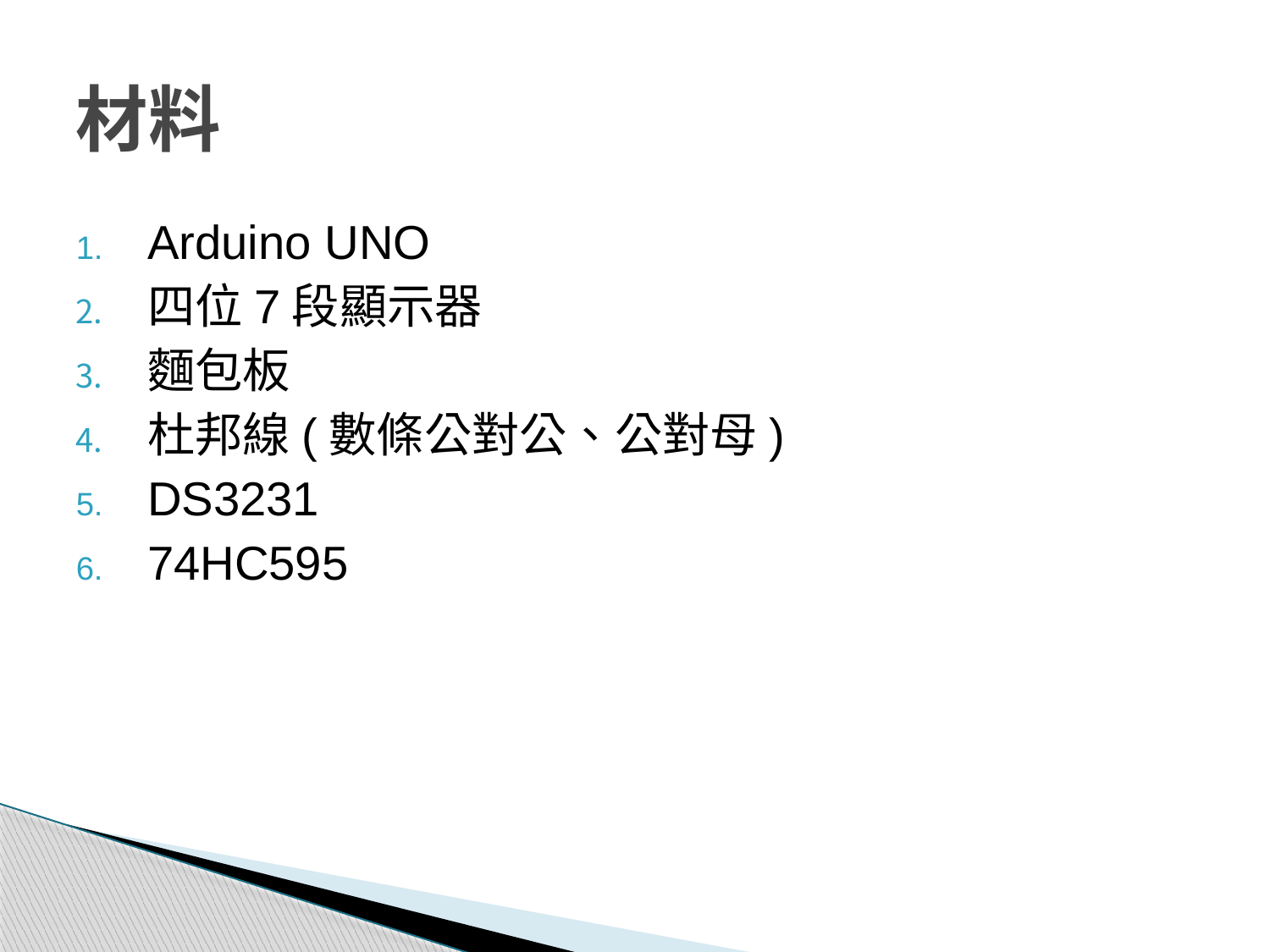

# 材料
Arduino UNO
四位7段顯示器
麵包板
杜邦線(數條公對公、公對母)
DS3231
74HC595